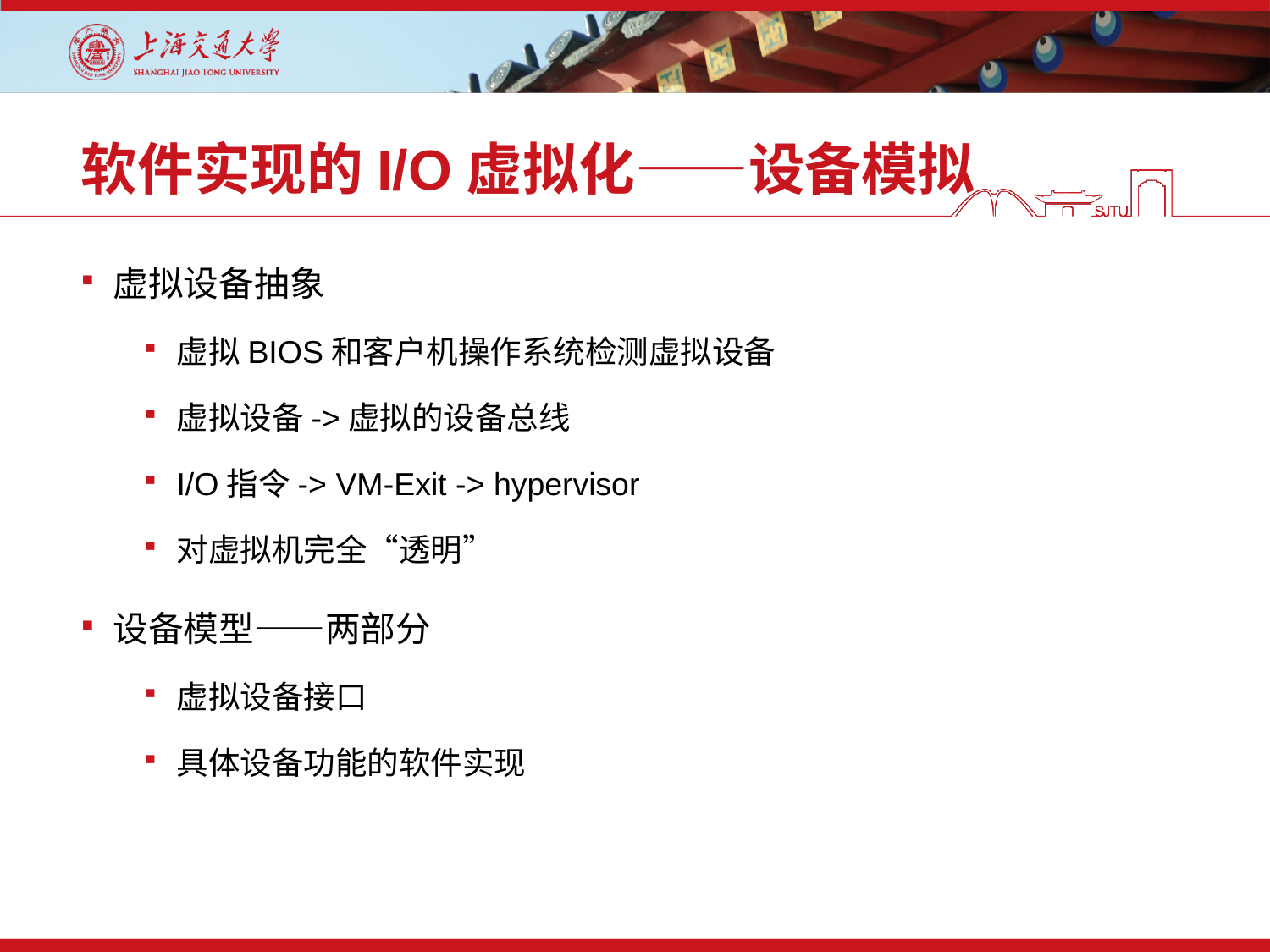

# 软件实现的I/O虚拟化——设备模拟
虚拟设备抽象
虚拟BIOS和客户机操作系统检测虚拟设备
虚拟设备->虚拟的设备总线
I/O指令-> VM-Exit -> hypervisor
对虚拟机完全“透明”
设备模型——两部分
虚拟设备接口
具体设备功能的软件实现